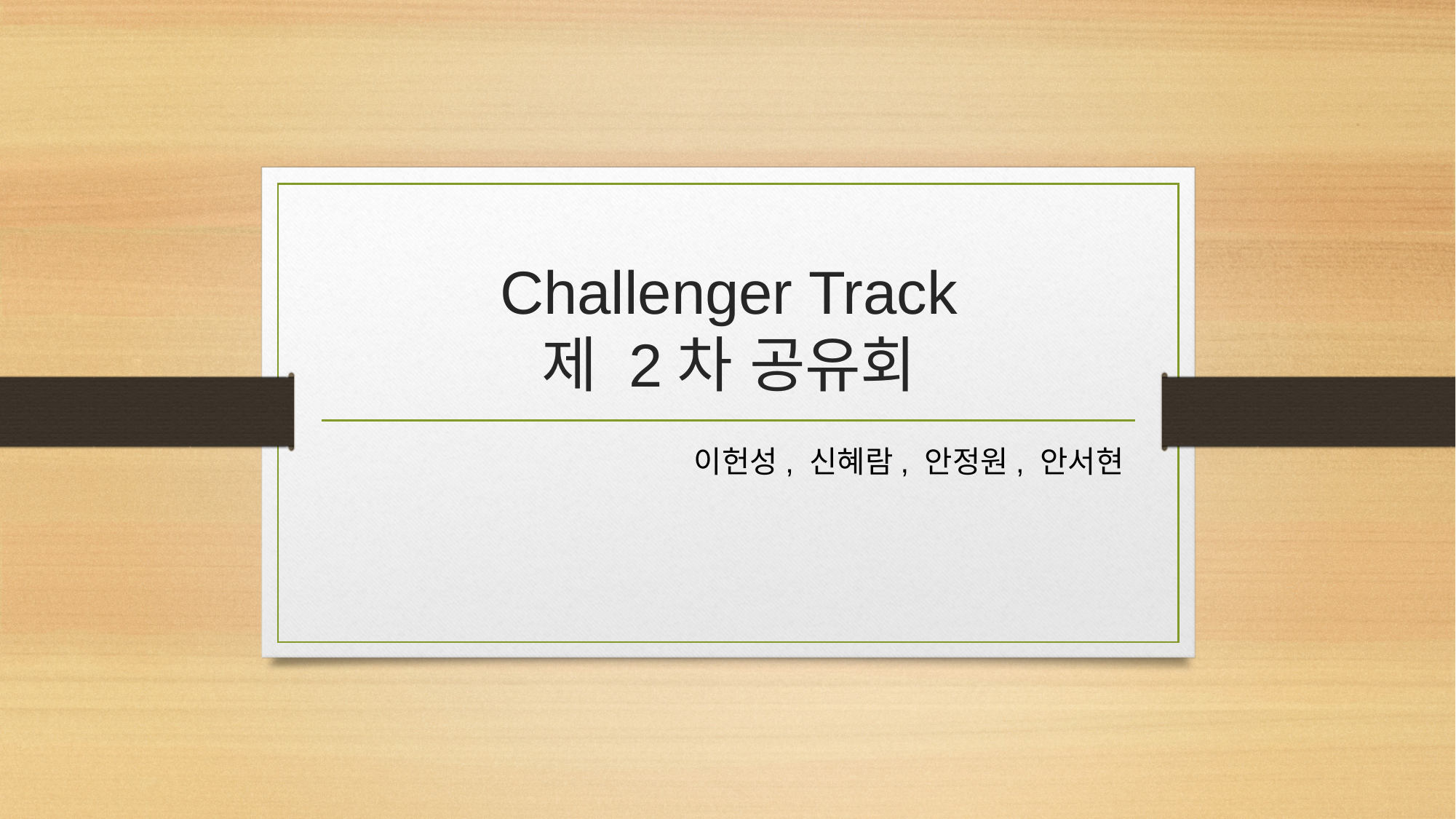

# Challenger Track 제 2차 공유회
이헌성, 신혜람, 안정원, 안서현